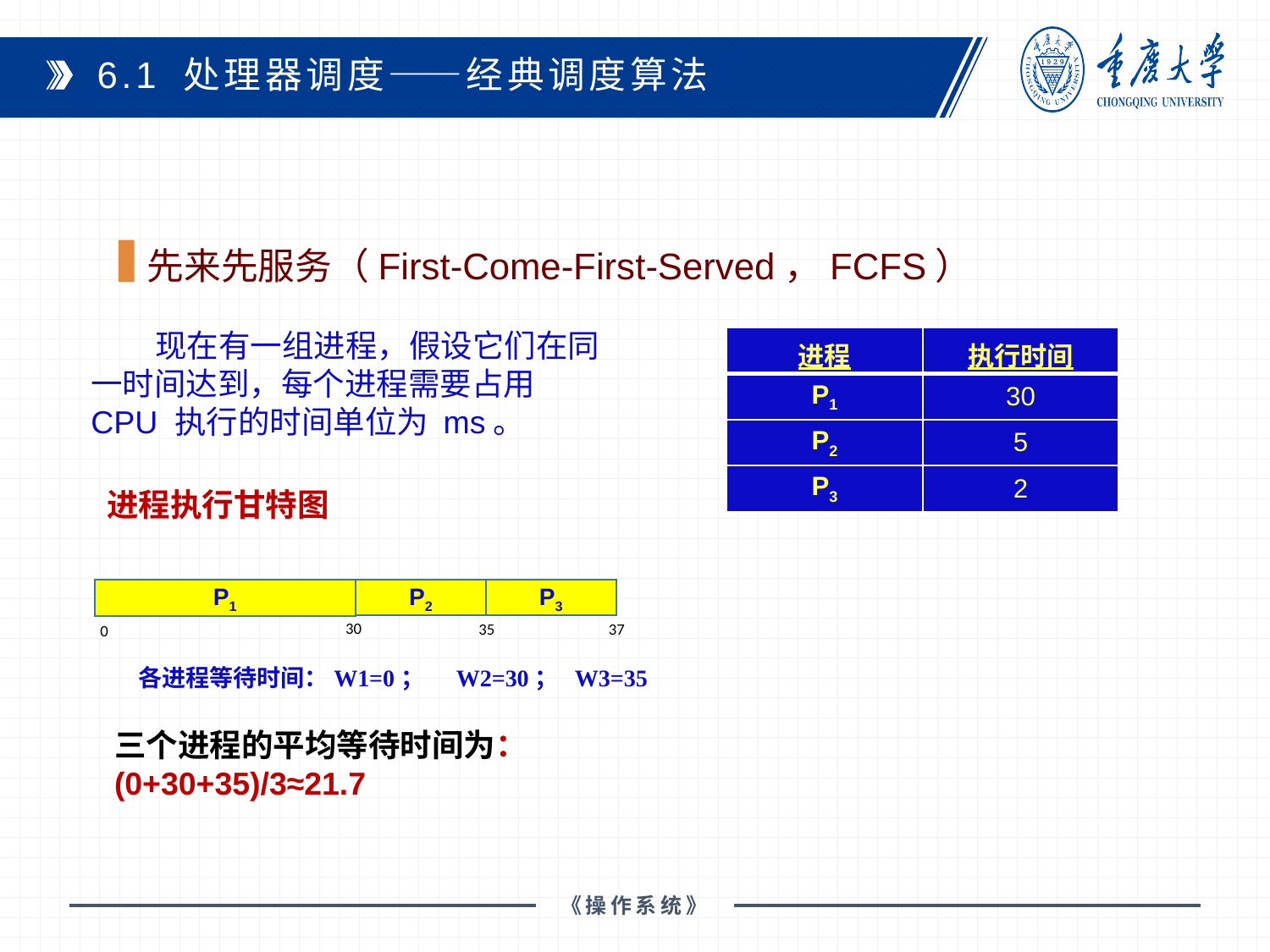

6.1 处理器调度——经典调度算法
先来先服务（First-Come-First-Served，FCFS）

    现在有一组进程，假设它们在同一时间达到，每个进程需要占用CPU 执行的时间单位为 ms。
| 进程 | 执行时间 |
| --- | --- |
| P1 | 30 |
| P2 | 5 |
| P3 | 2 |
进程执行甘特图
P3
37
P1
30
0
P2
35
各进程等待时间：W1=0；     W2=30；  W3=35
三个进程的平均等待时间为：    (0+30+35)/3≈21.7